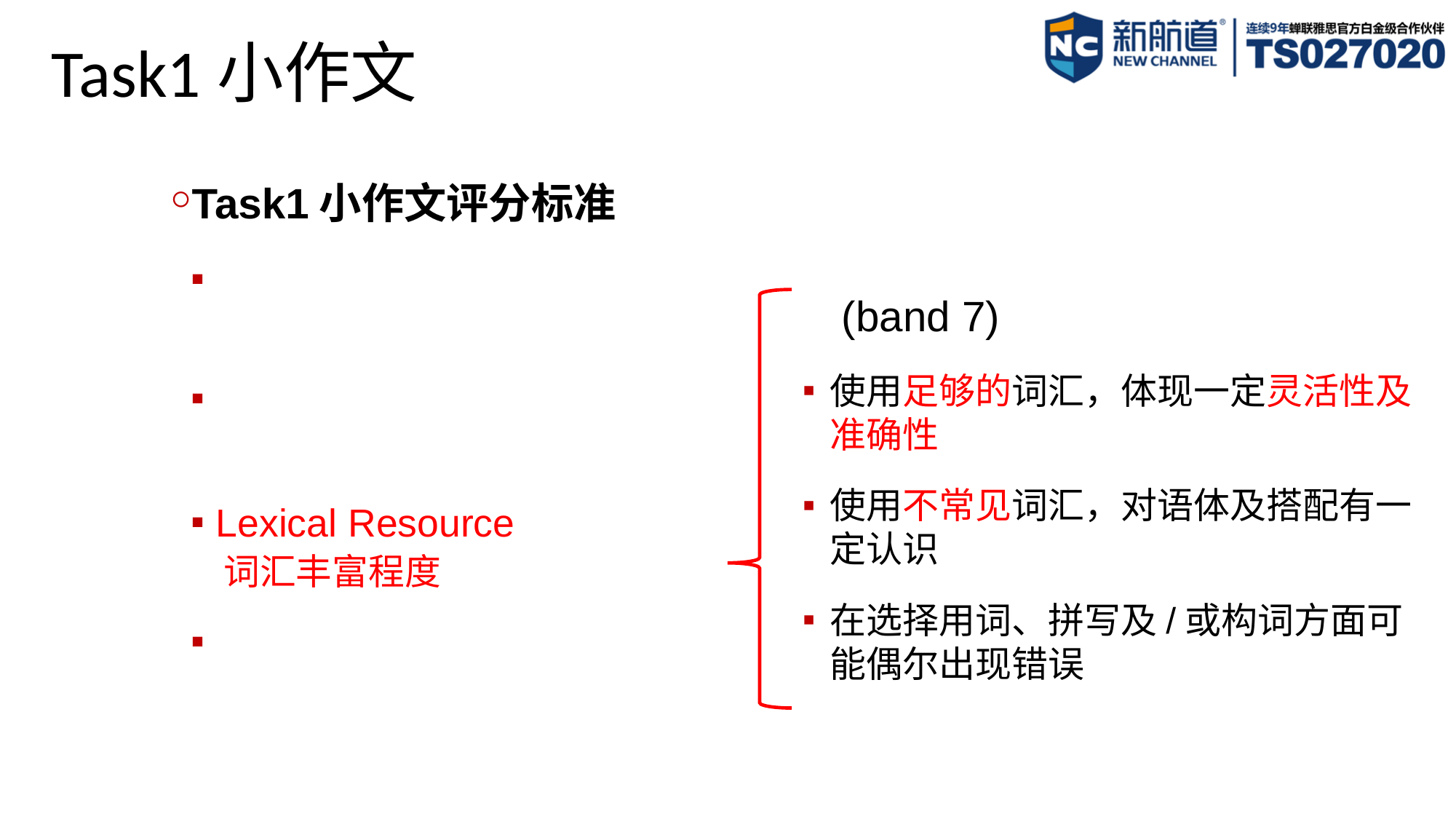

# Task1小作文
Task1小作文评分标准
Task Achievement
   写作任务完成情况
Coherence & Cohesion
   连贯与衔接
Lexical Resource
   词汇丰富程度
Grammatical Range & Accuracy
   语法多样性及准确性

 (band 7)
使用足够的词汇，体现一定灵活性及准确性
使用不常见词汇，对语体及搭配有一定认识
在选择用词、拼写及/或构词方面可能偶尔出现错误